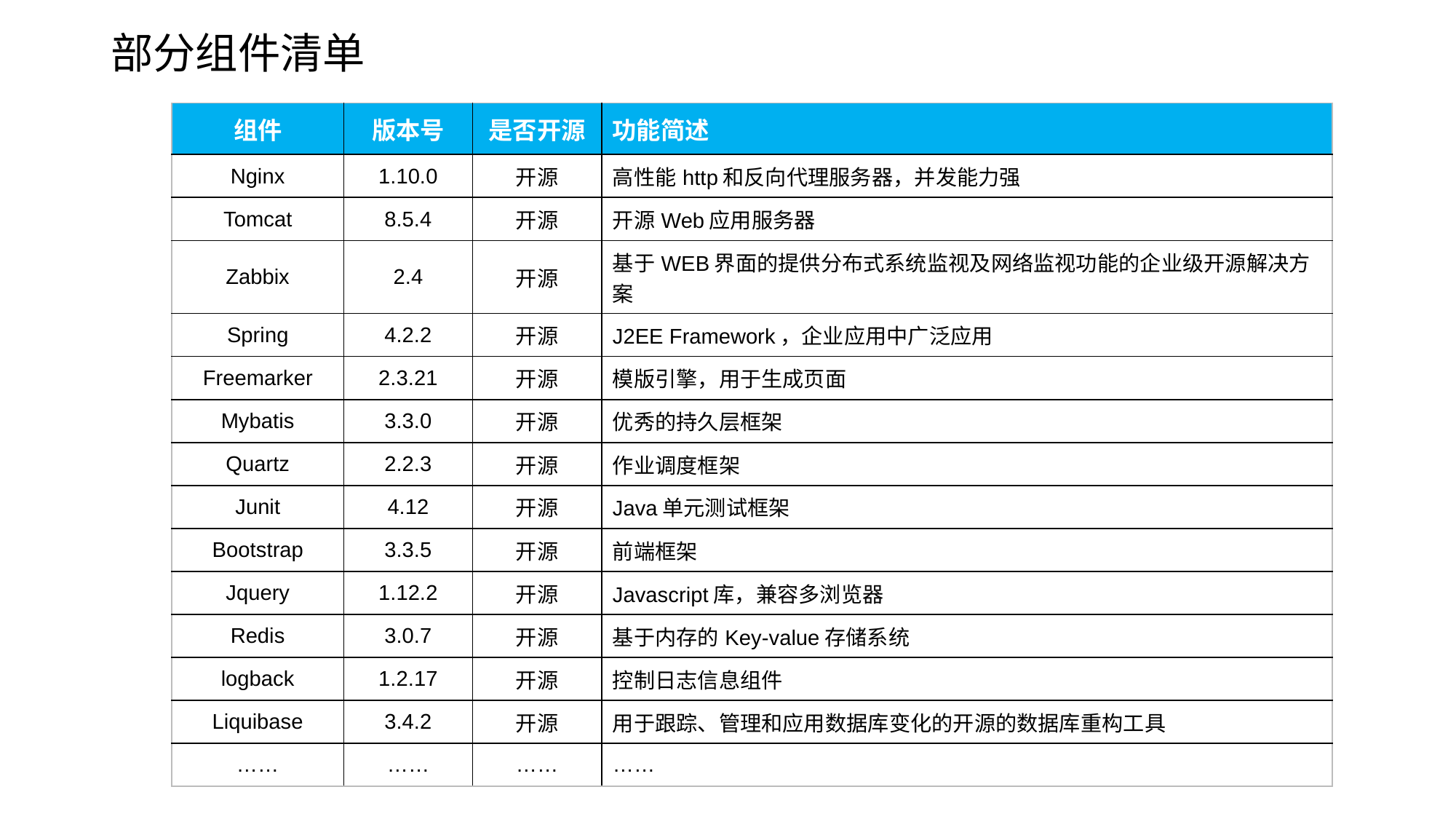

# 部分组件清单
| 组件 | 版本号 | 是否开源 | 功能简述 |
| --- | --- | --- | --- |
| Nginx | 1.10.0 | 开源 | 高性能http和反向代理服务器，并发能力强 |
| Tomcat | 8.5.4 | 开源 | 开源Web应用服务器 |
| Zabbix | 2.4 | 开源 | 基于WEB界面的提供分布式系统监视及网络监视功能的企业级开源解决方案 |
| Spring | 4.2.2 | 开源 | J2EE Framework，企业应用中广泛应用 |
| Freemarker | 2.3.21 | 开源 | 模版引擎，用于生成页面 |
| Mybatis | 3.3.0 | 开源 | 优秀的持久层框架 |
| Quartz | 2.2.3 | 开源 | 作业调度框架 |
| Junit | 4.12 | 开源 | Java单元测试框架 |
| Bootstrap | 3.3.5 | 开源 | 前端框架 |
| Jquery | 1.12.2 | 开源 | Javascript库，兼容多浏览器 |
| Redis | 3.0.7 | 开源 | 基于内存的Key-value存储系统 |
| logback | 1.2.17 | 开源 | 控制日志信息组件 |
| Liquibase | 3.4.2 | 开源 | 用于跟踪、管理和应用数据库变化的开源的数据库重构工具 |
| …… | …… | …… | …… |